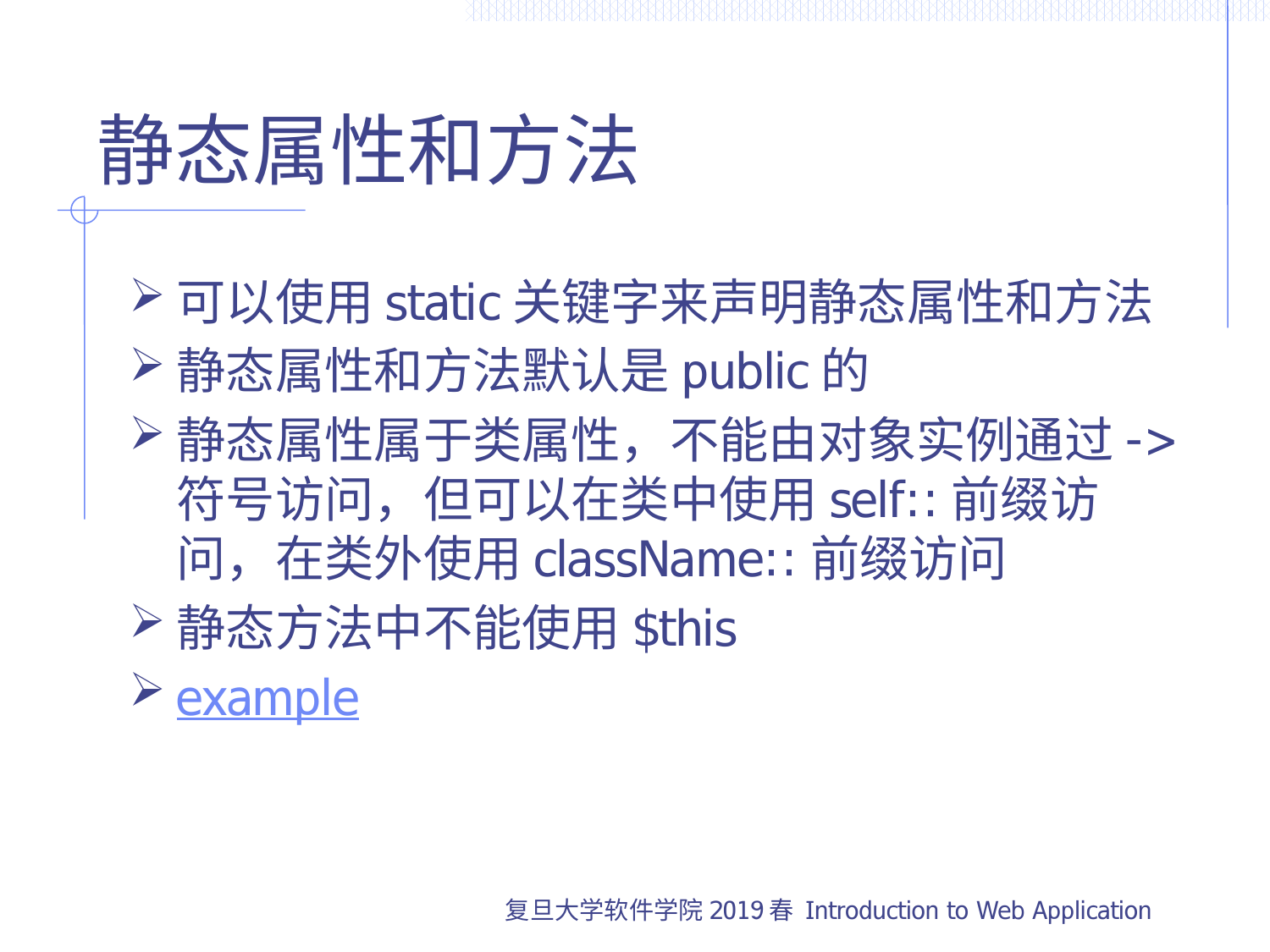

# 静态属性和方法
可以使用static关键字来声明静态属性和方法
静态属性和方法默认是public的
静态属性属于类属性，不能由对象实例通过->符号访问，但可以在类中使用self::前缀访问，在类外使用className::前缀访问
静态方法中不能使用$this
example